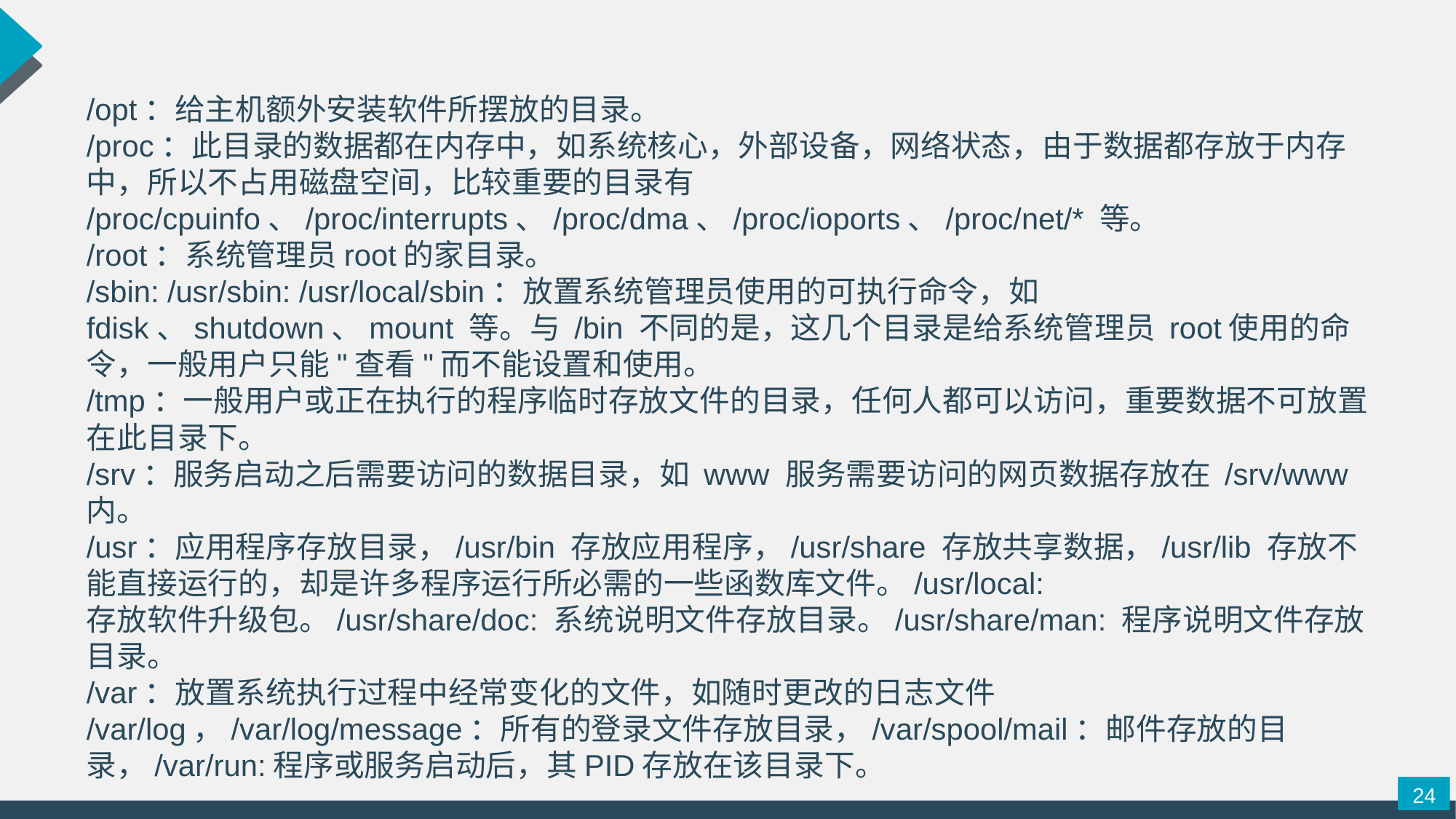

/opt：给主机额外安装软件所摆放的目录。
/proc：此目录的数据都在内存中，如系统核心，外部设备，网络状态，由于数据都存放于内存中，所以不占用磁盘空间，比较重要的目录有 /proc/cpuinfo、/proc/interrupts、/proc/dma、/proc/ioports、/proc/net/* 等。
/root：系统管理员root的家目录。
/sbin: /usr/sbin: /usr/local/sbin：放置系统管理员使用的可执行命令，如fdisk、shutdown、mount 等。与 /bin 不同的是，这几个目录是给系统管理员 root使用的命令，一般用户只能"查看"而不能设置和使用。
/tmp：一般用户或正在执行的程序临时存放文件的目录，任何人都可以访问，重要数据不可放置在此目录下。
/srv：服务启动之后需要访问的数据目录，如 www 服务需要访问的网页数据存放在 /srv/www 内。
/usr：应用程序存放目录，/usr/bin 存放应用程序，/usr/share 存放共享数据，/usr/lib 存放不能直接运行的，却是许多程序运行所必需的一些函数库文件。/usr/local: 存放软件升级包。/usr/share/doc: 系统说明文件存放目录。/usr/share/man: 程序说明文件存放目录。
/var：放置系统执行过程中经常变化的文件，如随时更改的日志文件 /var/log，/var/log/message：所有的登录文件存放目录，/var/spool/mail：邮件存放的目录，/var/run:程序或服务启动后，其PID存放在该目录下。